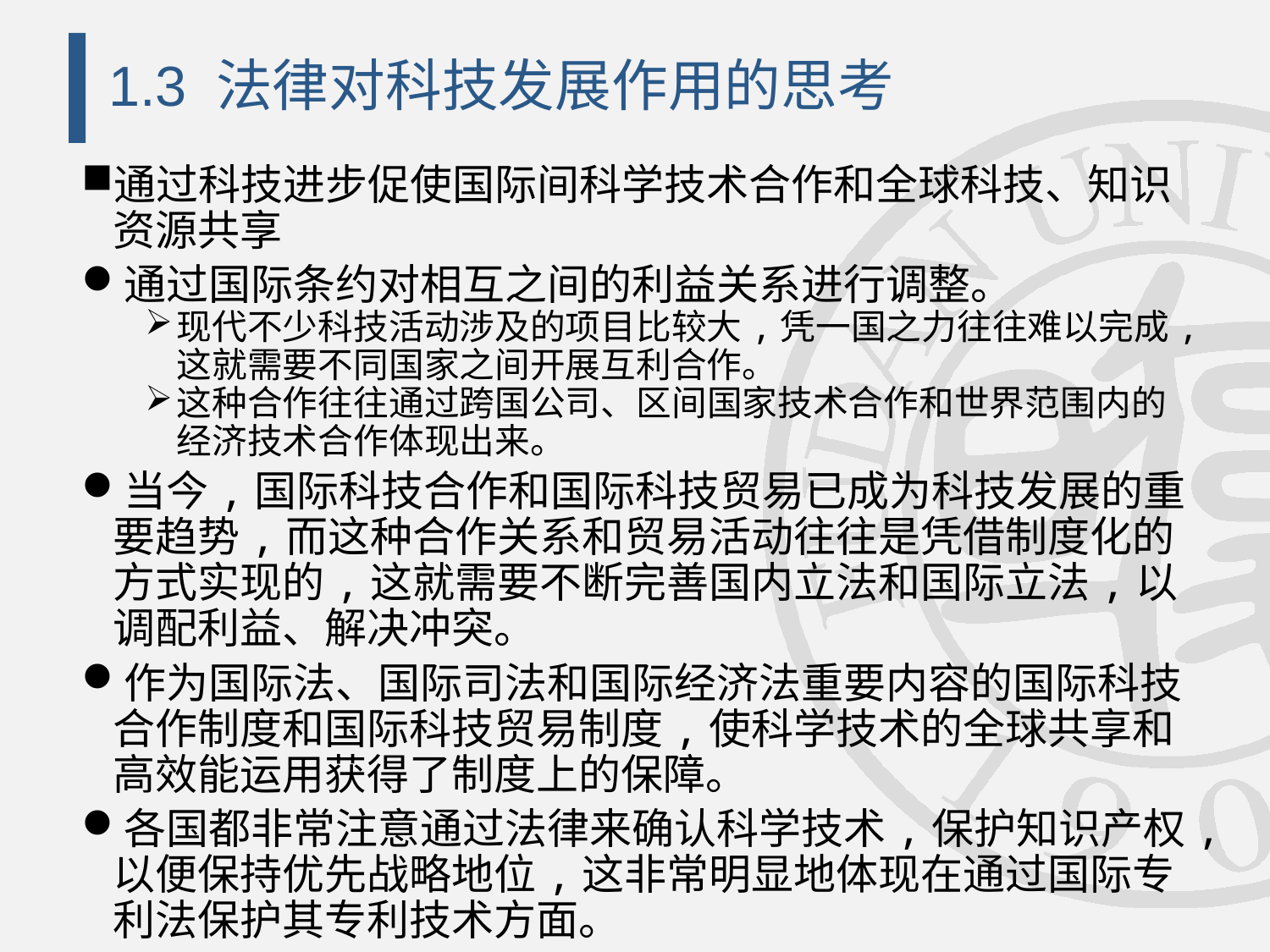

# 1.3 法律对科技发展作用的思考
通过科技进步促使国际间科学技术合作和全球科技、知识资源共享
通过国际条约对相互之间的利益关系进行调整。
现代不少科技活动涉及的项目比较大,凭一国之力往往难以完成,这就需要不同国家之间开展互利合作。
这种合作往往通过跨国公司、区间国家技术合作和世界范围内的经济技术合作体现出来。
当今,国际科技合作和国际科技贸易已成为科技发展的重要趋势,而这种合作关系和贸易活动往往是凭借制度化的方式实现的,这就需要不断完善国内立法和国际立法,以调配利益、解决冲突。
作为国际法、国际司法和国际经济法重要内容的国际科技合作制度和国际科技贸易制度,使科学技术的全球共享和高效能运用获得了制度上的保障。
各国都非常注意通过法律来确认科学技术,保护知识产权,以便保持优先战略地位,这非常明显地体现在通过国际专利法保护其专利技术方面。